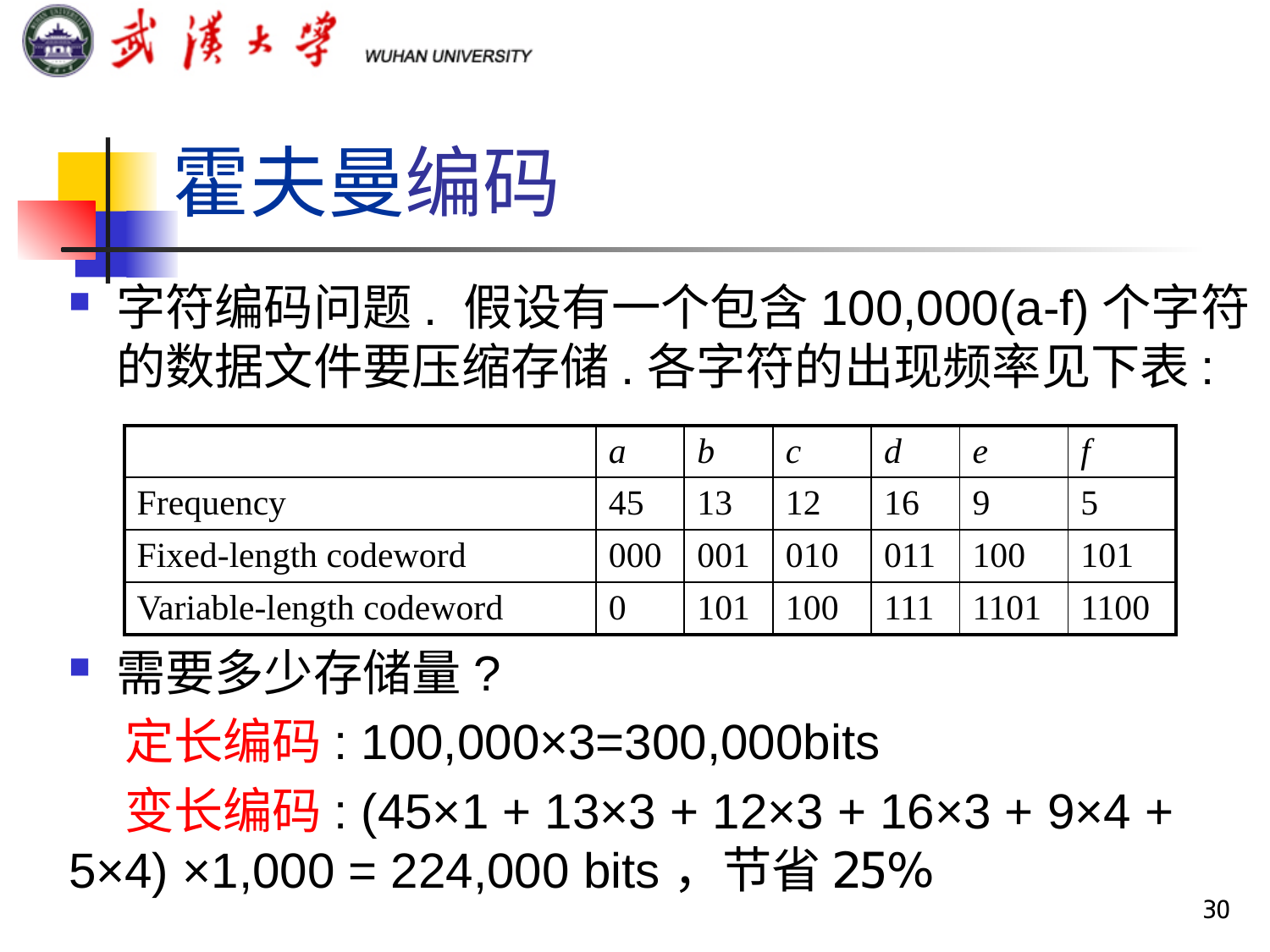

# 霍夫曼编码
字符编码问题. 假设有一个包含100,000(a-f)个字符的数据文件要压缩存储.各字符的出现频率见下表:

需要多少存储量?
    定长编码: 100,000×3=300,000bits
    变长编码: (45×1 + 13×3 + 12×3 + 16×3 + 9×4 + 5×4) ×1,000 = 224,000 bits，节省25%
|  | a | b | c | d | e | f |
| --- | --- | --- | --- | --- | --- | --- |
| Frequency | 45 | 13 | 12 | 16 | 9 | 5 |
| Fixed-length codeword | 000 | 001 | 010 | 011 | 100 | 101 |
| Variable-length codeword | 0 | 101 | 100 | 111 | 1101 | 1100 |
30